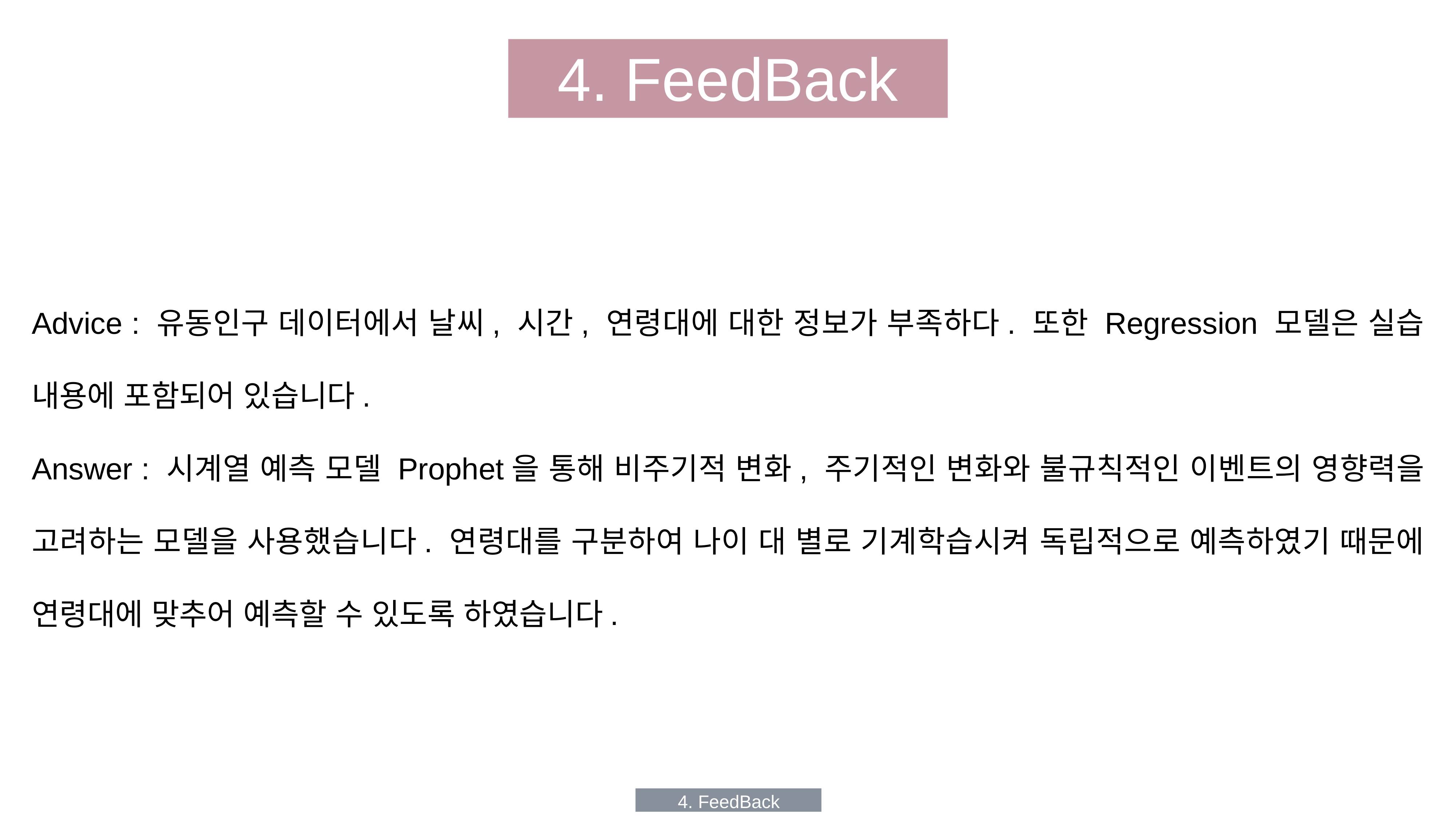

4. FeedBack

Advice : 유동인구 데이터에서 날씨, 시간, 연령대에 대한 정보가 부족하다. 또한 Regression 모델은 실습 내용에 포함되어 있습니다.
Answer : 시계열 예측 모델 Prophet을 통해 비주기적 변화, 주기적인 변화와 불규칙적인 이벤트의 영향력을 고려하는 모델을 사용했습니다. 연령대를 구분하여 나이 대 별로 기계학습시켜 독립적으로 예측하였기 때문에 연령대에 맞추어 예측할 수 있도록 하였습니다.
4. FeedBack